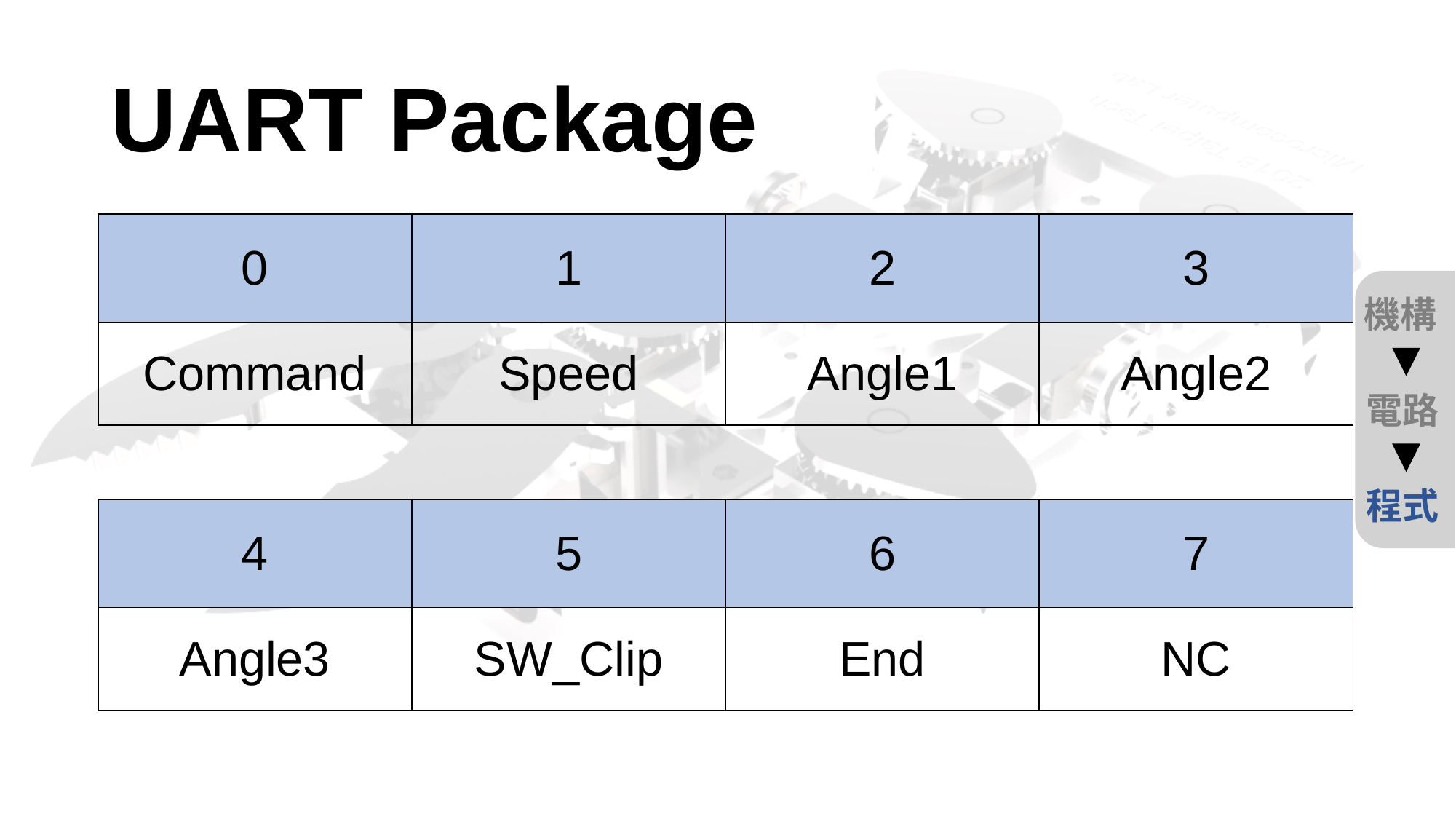

# UART Package
| 0 | 1 | 2 | 3 |
| --- | --- | --- | --- |
| Command | Speed | Angle1 | Angle2 |

機構

電路

程式
| 4 | 5 | 6 | 7 |
| --- | --- | --- | --- |
| Angle3 | SW\_Clip | End | NC |